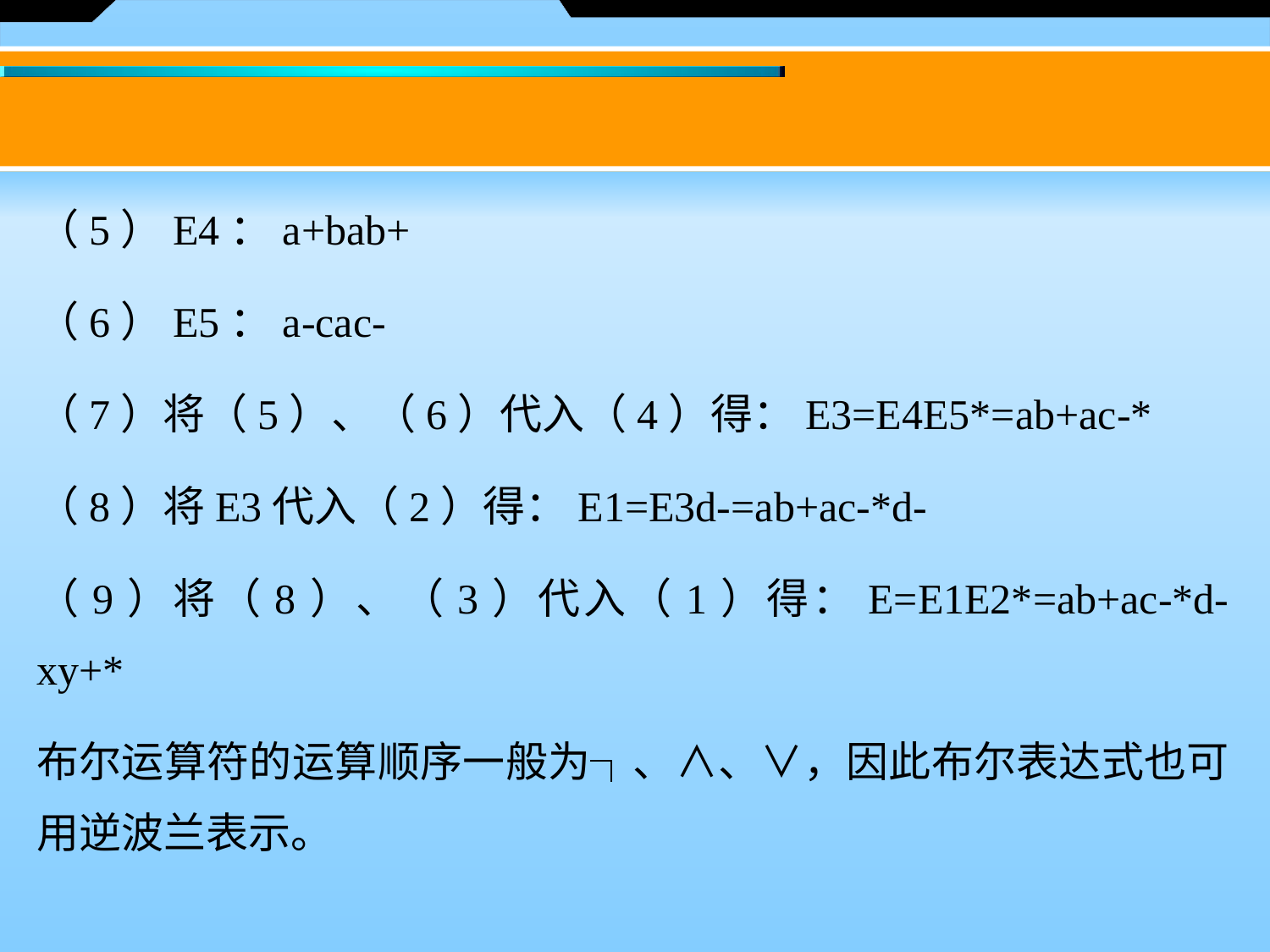

（5）E4：a+bab+
（6）E5：a-cac-
（7）将（5）、（6）代入（4）得：E3=E4E5*=ab+ac-*
（8）将E3代入（2）得：E1=E3d-=ab+ac-*d-
（9）将（8）、（3）代入（1）得：E=E1E2*=ab+ac-*d-xy+*
布尔运算符的运算顺序一般为┐、∧、∨，因此布尔表达式也可用逆波兰表示。